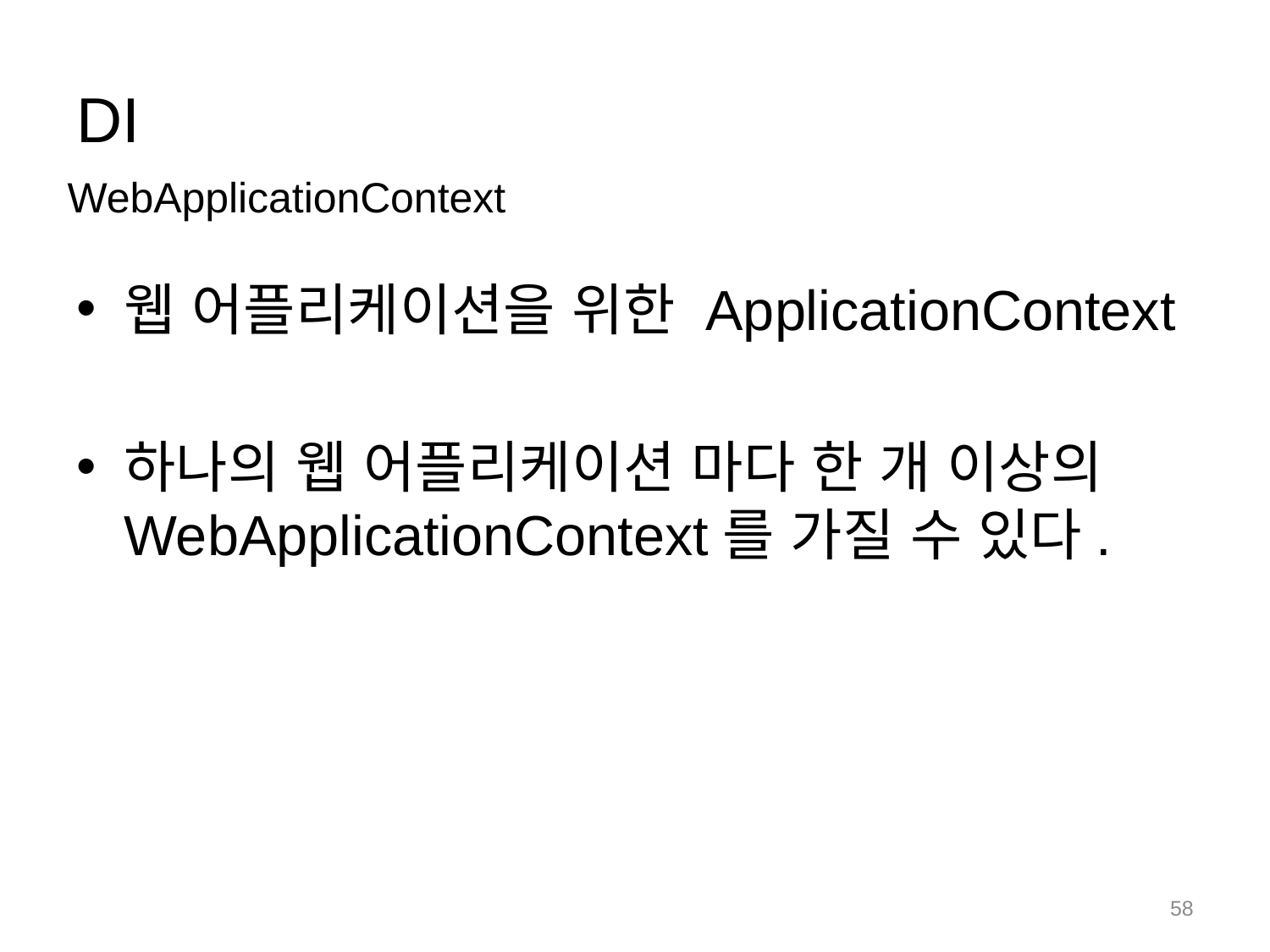

# DI
WebApplicationContext
웹 어플리케이션을 위한 ApplicationContext

하나의 웹 어플리케이션 마다 한 개 이상의 WebApplicationContext를 가질 수 있다.
58